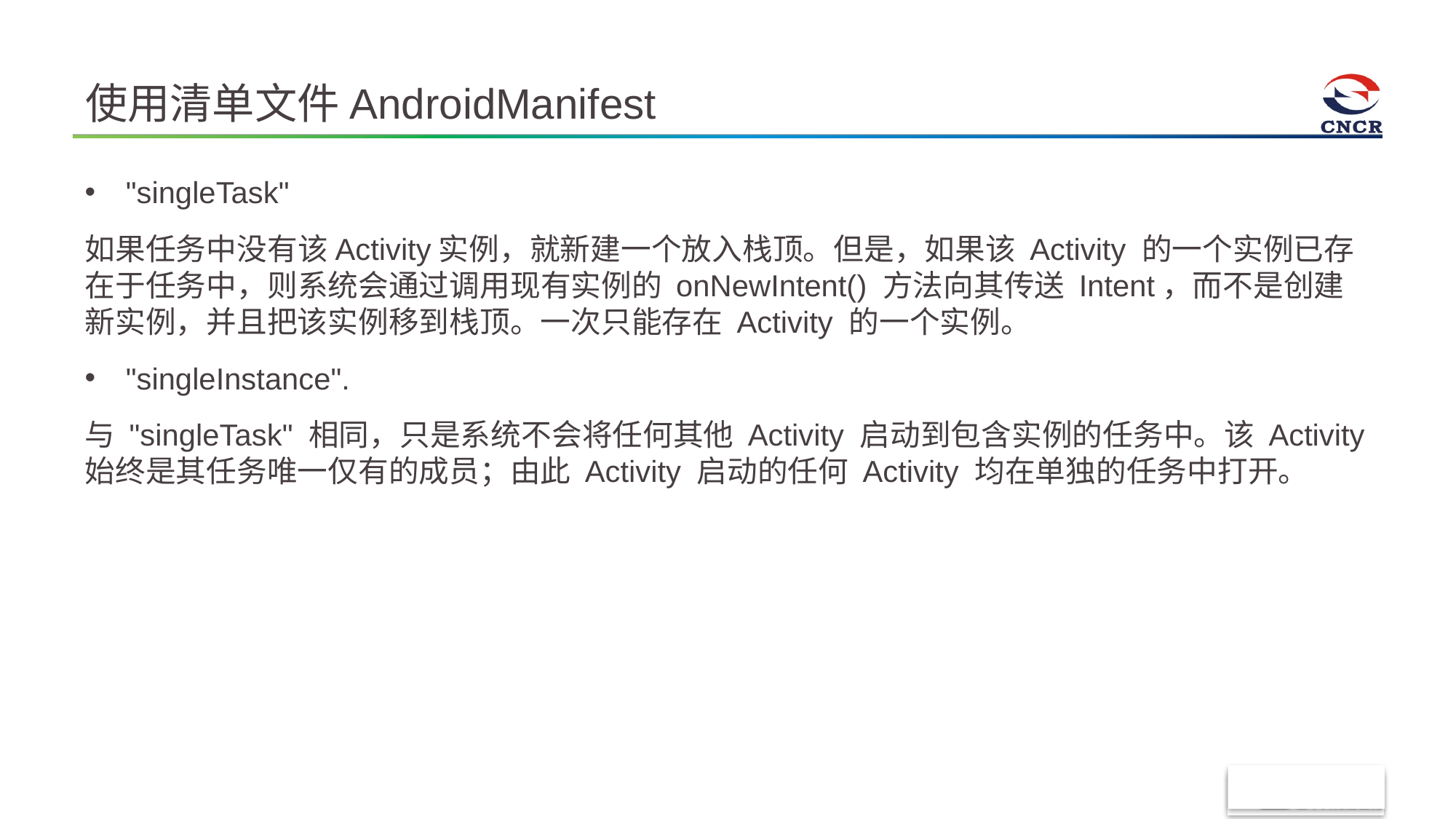

# 使用清单文件AndroidManifest
"singleTask"
如果任务中没有该Activity实例，就新建一个放入栈顶。但是，如果该 Activity 的一个实例已存在于任务中，则系统会通过调用现有实例的 onNewIntent() 方法向其传送 Intent，而不是创建新实例，并且把该实例移到栈顶。一次只能存在 Activity 的一个实例。
"singleInstance".
与 "singleTask" 相同，只是系统不会将任何其他 Activity 启动到包含实例的任务中。该 Activity 始终是其任务唯一仅有的成员；由此 Activity 启动的任何 Activity 均在单独的任务中打开。